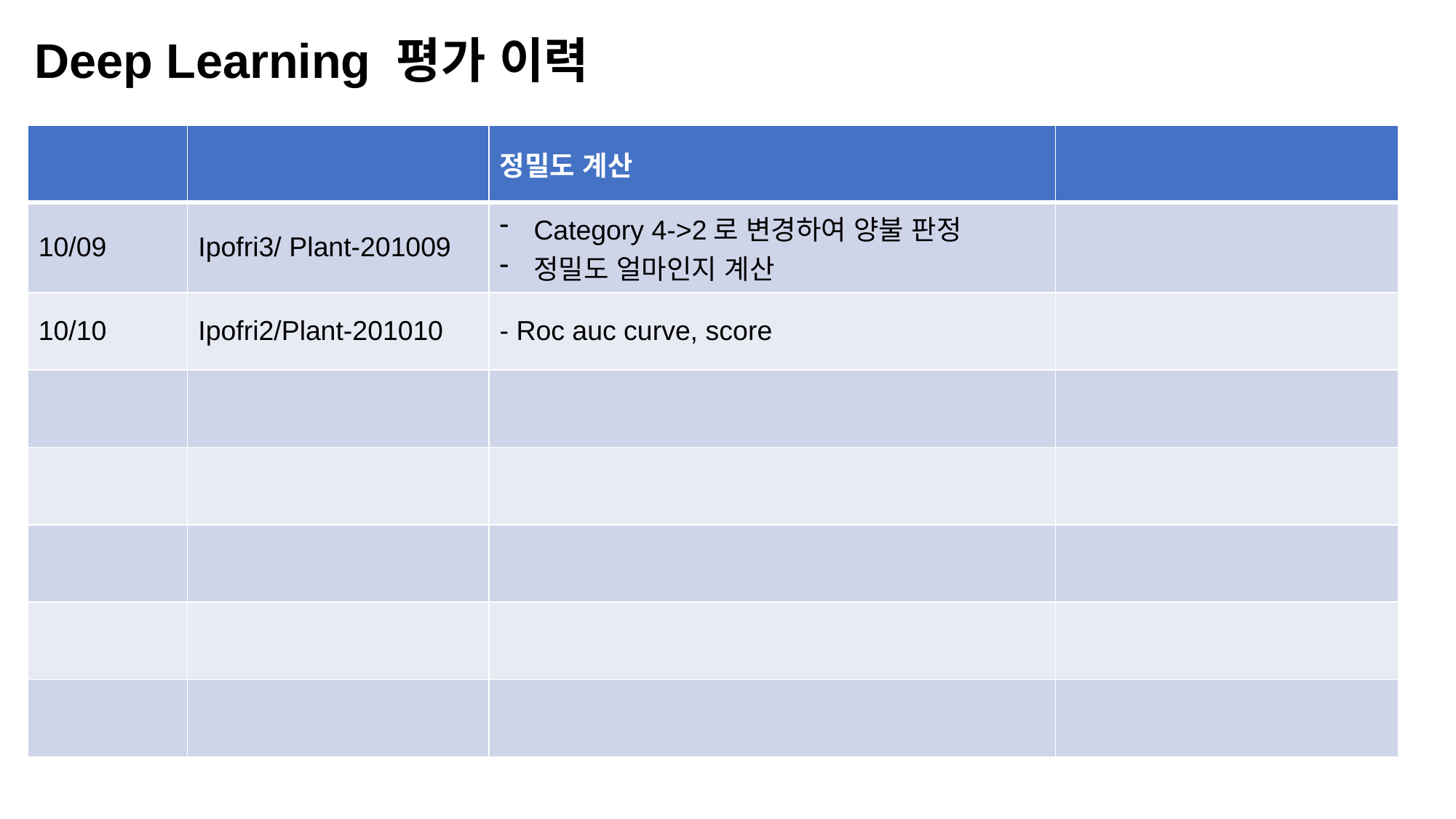

Deep Learning 평가 이력
|  |  | 정밀도 계산 |  |
| --- | --- | --- | --- |
| 10/09 | Ipofri3/ Plant-201009 | Category 4->2로 변경하여 양불 판정 정밀도 얼마인지 계산 |  |
| 10/10 | Ipofri2/Plant-201010 | - Roc auc curve, score |  |
|  |  |  |  |
|  |  |  |  |
|  |  |  |  |
|  |  |  |  |
|  |  |  |  |